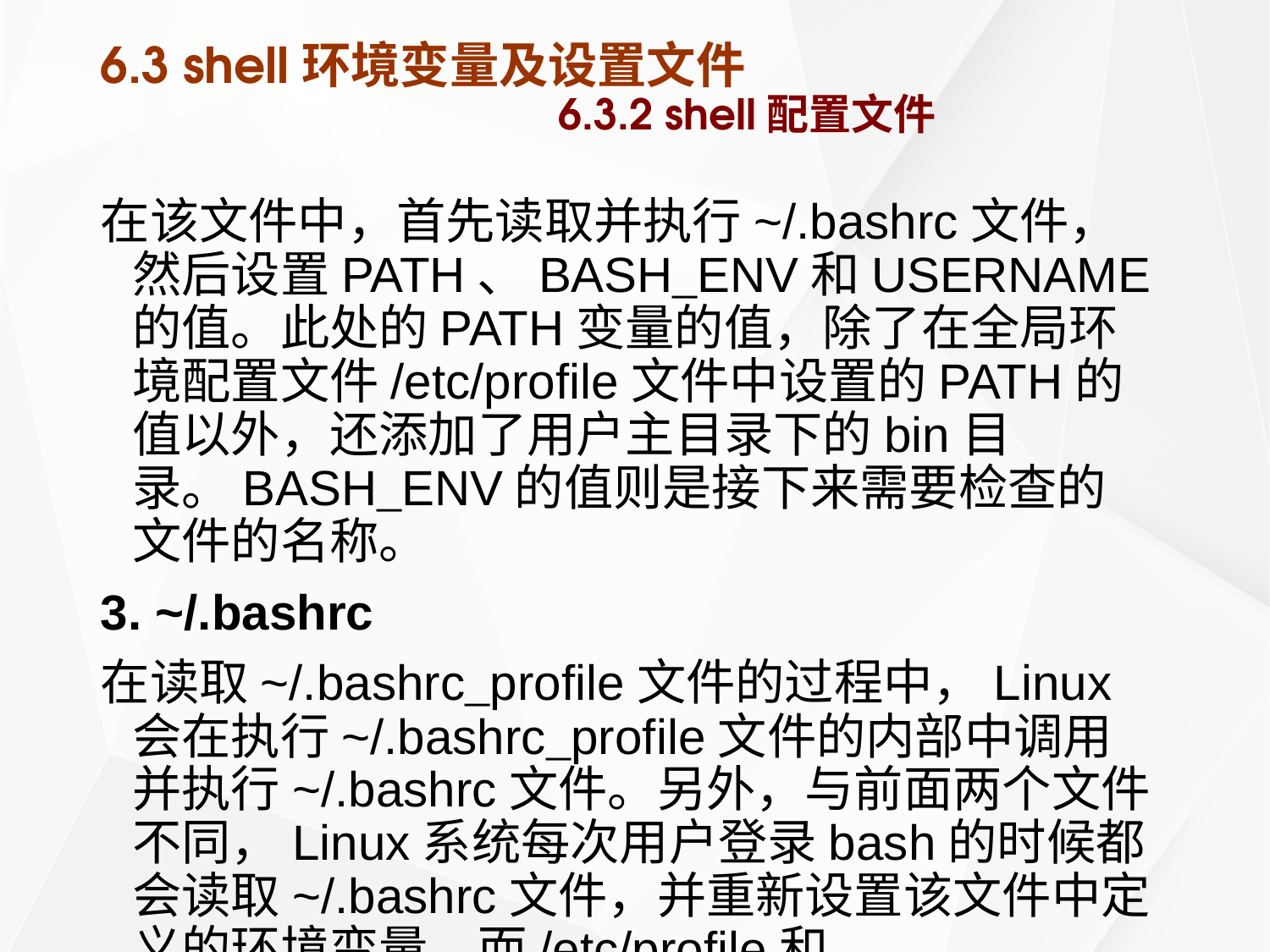

# 6.3 shell环境变量及设置文件 6.3.2 shell配置文件
在该文件中，首先读取并执行~/.bashrc文件，然后设置PATH、BASH_ENV和USERNAME的值。此处的PATH变量的值，除了在全局环境配置文件/etc/profile文件中设置的PATH的值以外，还添加了用户主目录下的bin目录。BASH_ENV的值则是接下来需要检查的文件的名称。
3. ~/.bashrc
在读取~/.bashrc_profile文件的过程中，Linux会在执行~/.bashrc_profile文件的内部中调用并执行~/.bashrc文件。另外，与前面两个文件不同，Linux系统每次用户登录bash的时候都会读取~/.bashrc文件，并重新设置该文件中定义的环境变量。而/etc/profile和~/.bashrc_profile只在系统启动的时候才读取。